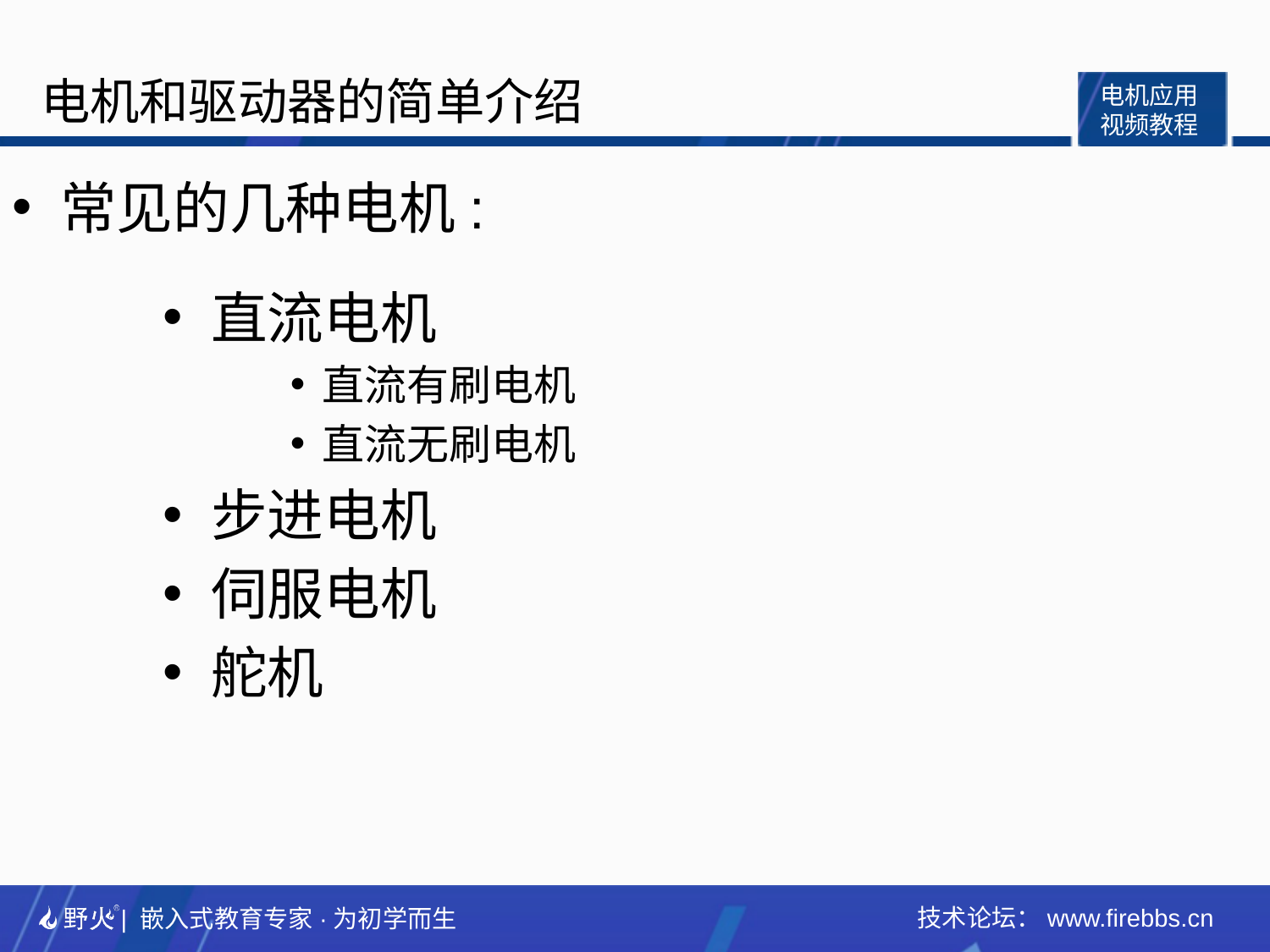

常见的几种电机:
直流电机
直流有刷电机
直流无刷电机
步进电机
伺服电机
舵机